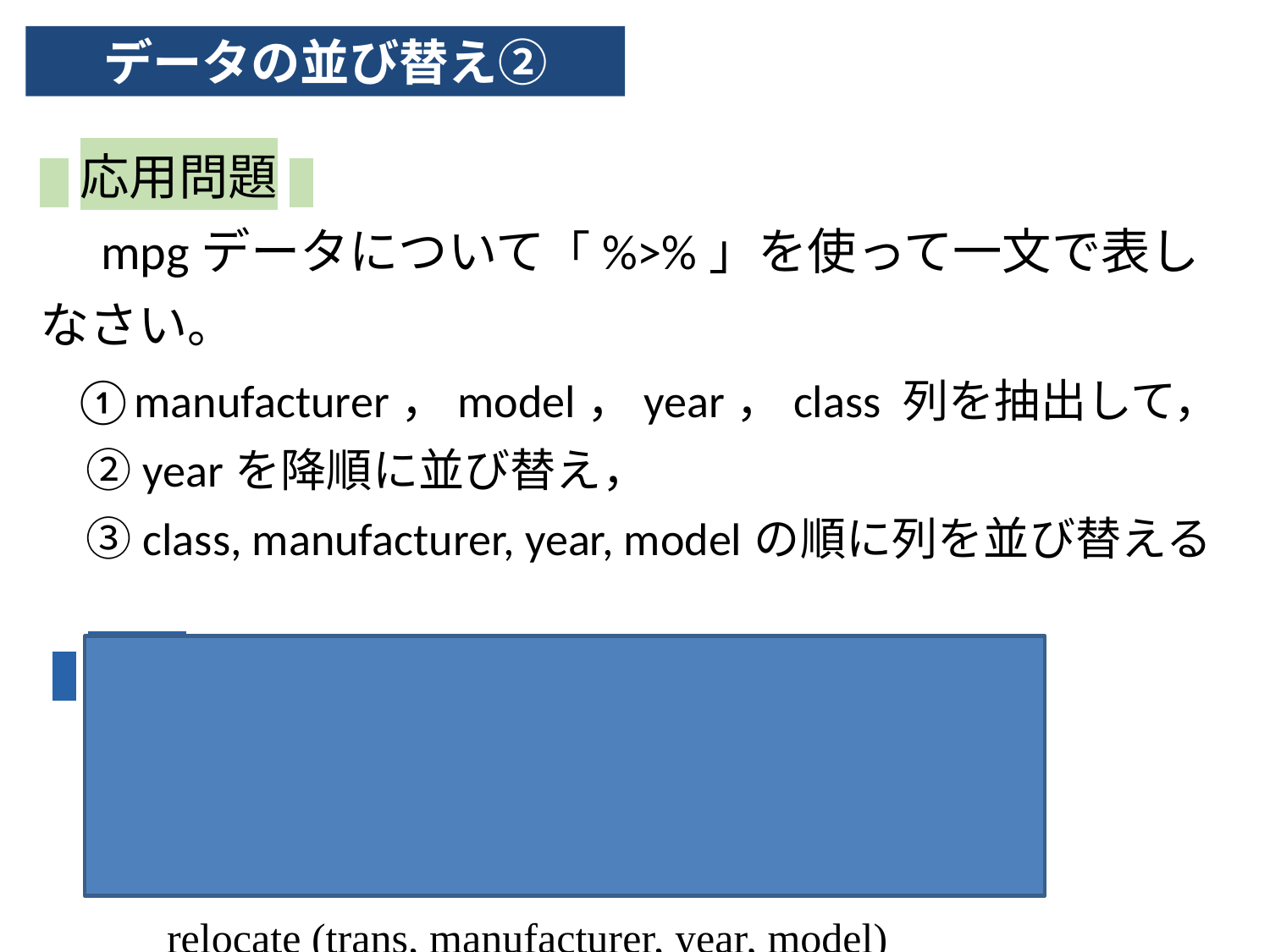

データの並び替え②
A応用問題a
　mpgデータについて「%>%」を使って一文で表しなさい。
   ①manufacturer，model，year，class 列を抽出して，
　②yearを降順に並び替え，
　③class, manufacturer, year, modelの順に列を並び替える
 a正解a
      dat  %>%
	select(manufacturer, model, year, trans) %>%
  	arrange (desc(year)) %>%
  	relocate (trans, manufacturer, year, model)